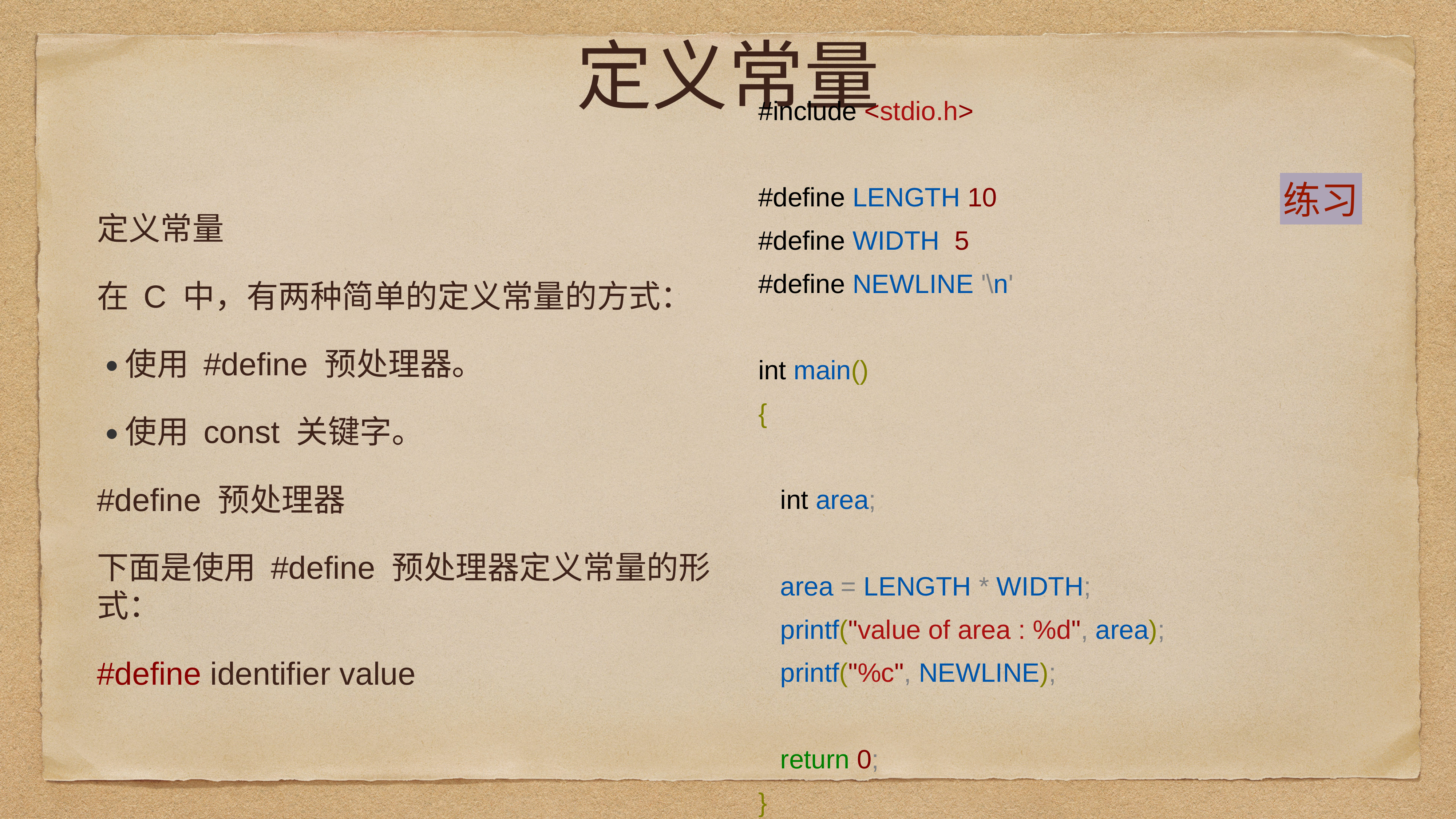

# 定义常量
定义常量
在 C 中，有两种简单的定义常量的方式：
使用 #define 预处理器。
使用 const 关键字。
#define 预处理器
下面是使用 #define 预处理器定义常量的形式：
#define identifier value
练习
#include <stdio.h>

#define LENGTH 10
#define WIDTH  5
#define NEWLINE '\n'

int main()
{

   int area;

   area = LENGTH * WIDTH;
   printf("value of area : %d", area);
   printf("%c", NEWLINE);

   return 0;
}